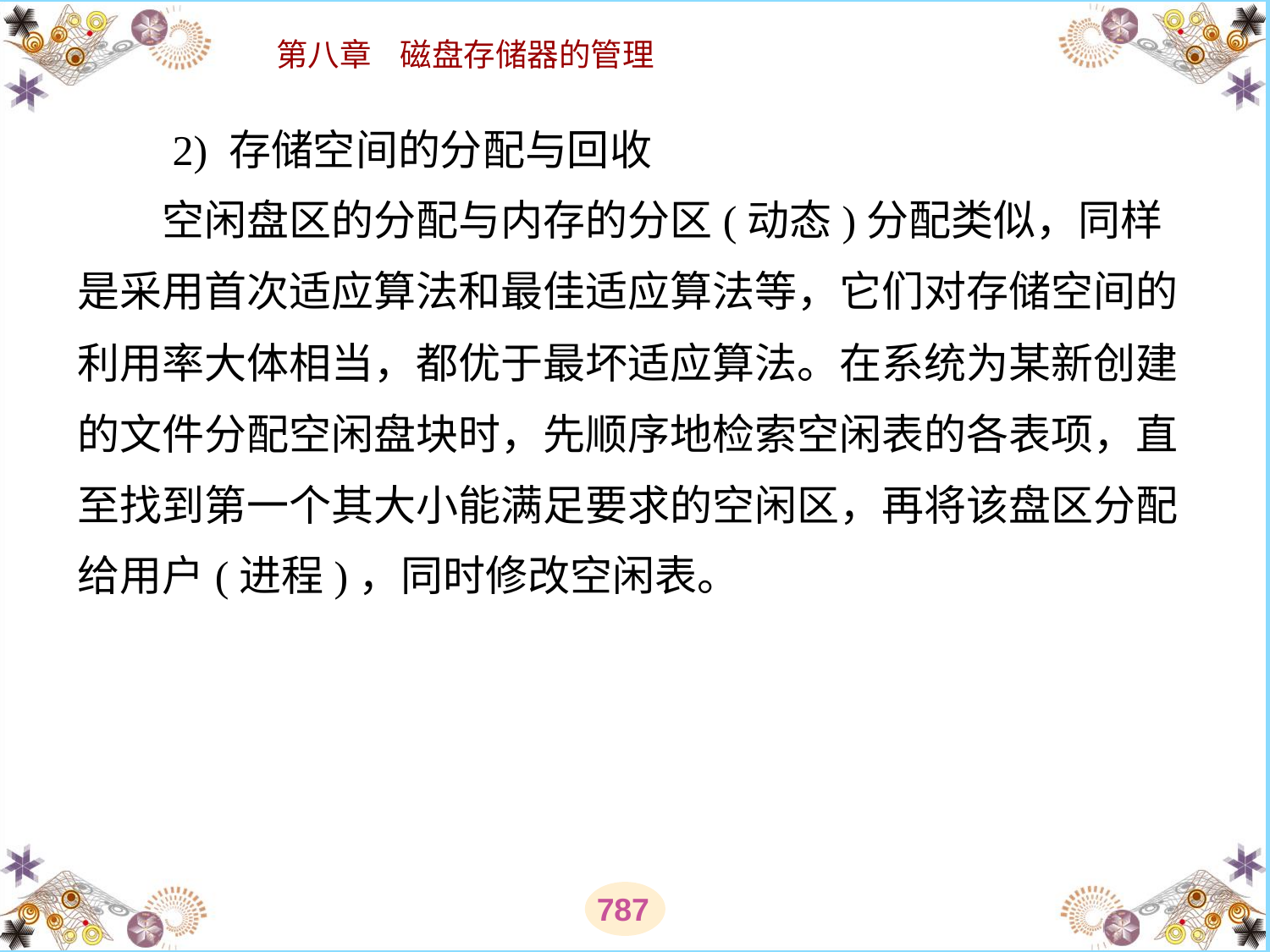

# 2) 存储空间的分配与回收 　　空闲盘区的分配与内存的分区(动态)分配类似，同样是采用首次适应算法和最佳适应算法等，它们对存储空间的利用率大体相当，都优于最坏适应算法。在系统为某新创建的文件分配空闲盘块时，先顺序地检索空闲表的各表项，直至找到第一个其大小能满足要求的空闲区，再将该盘区分配给用户(进程)，同时修改空闲表。